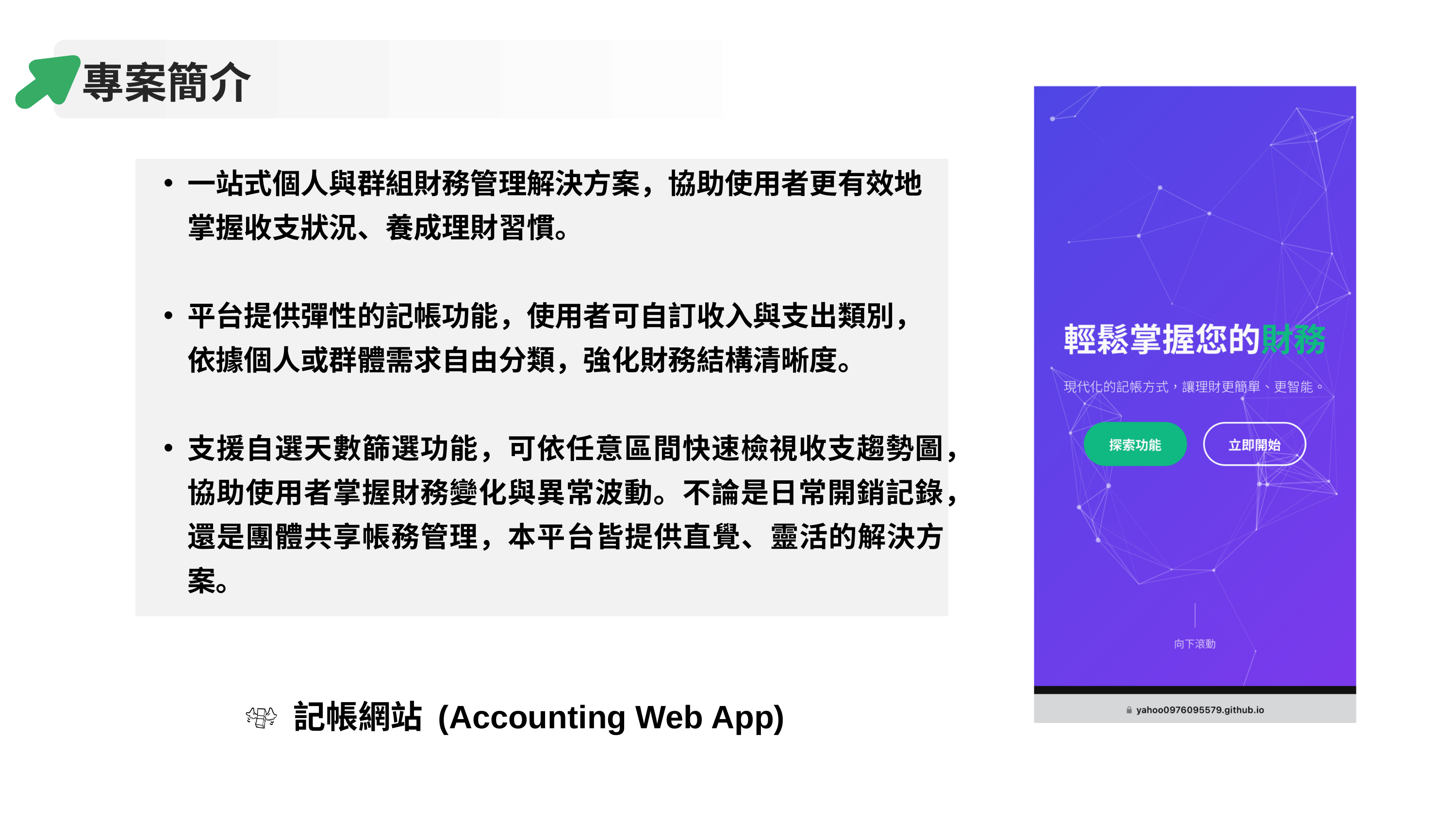

專案簡介

一站式個人與群組財務管理解決方案，協助使用者更有效地掌握收支狀況、養成理財習慣。

平台提供彈性的記帳功能，使用者可自訂收入與支出類別，依據個人或群體需求自由分類，強化財務結構清晰度。

支援自選天數篩選功能，可依任意區間快速檢視收支趨勢圖，協助使用者掌握財務變化與異常波動。不論是日常開銷記錄，還是團體共享帳務管理，本平台皆提供直覺、靈活的解決方案。
💸 記帳網站 (Accounting Web App)